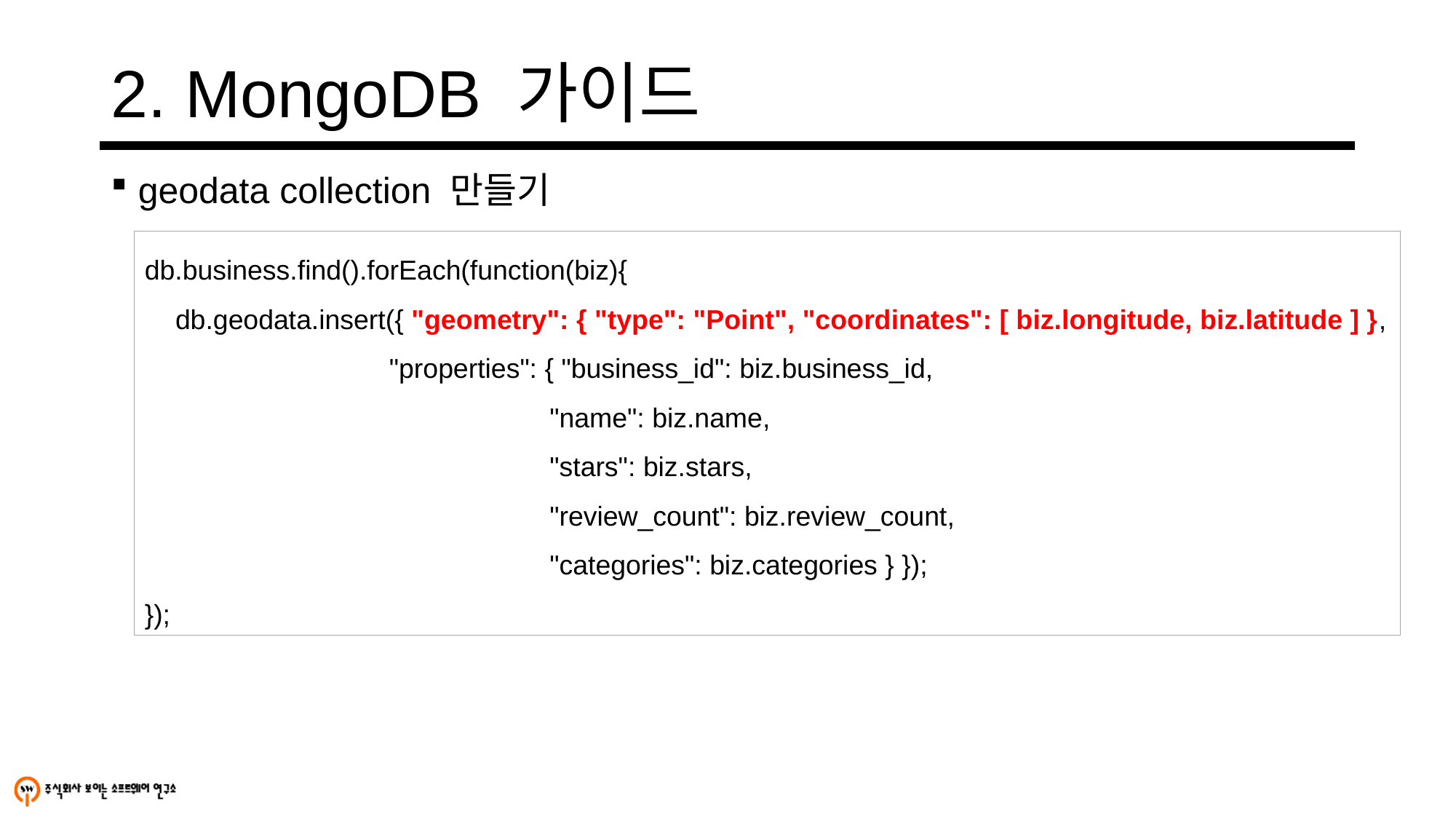

# 2. MongoDB 가이드
geodata collection 만들기
db.business.find().forEach(function(biz){
    db.geodata.insert({ "geometry": { "type": "Point", "coordinates": [ biz.longitude, biz.latitude ] },
                                "properties": { "business_id": biz.business_id,
                                                     "name": biz.name,
                                                     "stars": biz.stars,
                                                     "review_count": biz.review_count,
                                                     "categories": biz.categories } });
});